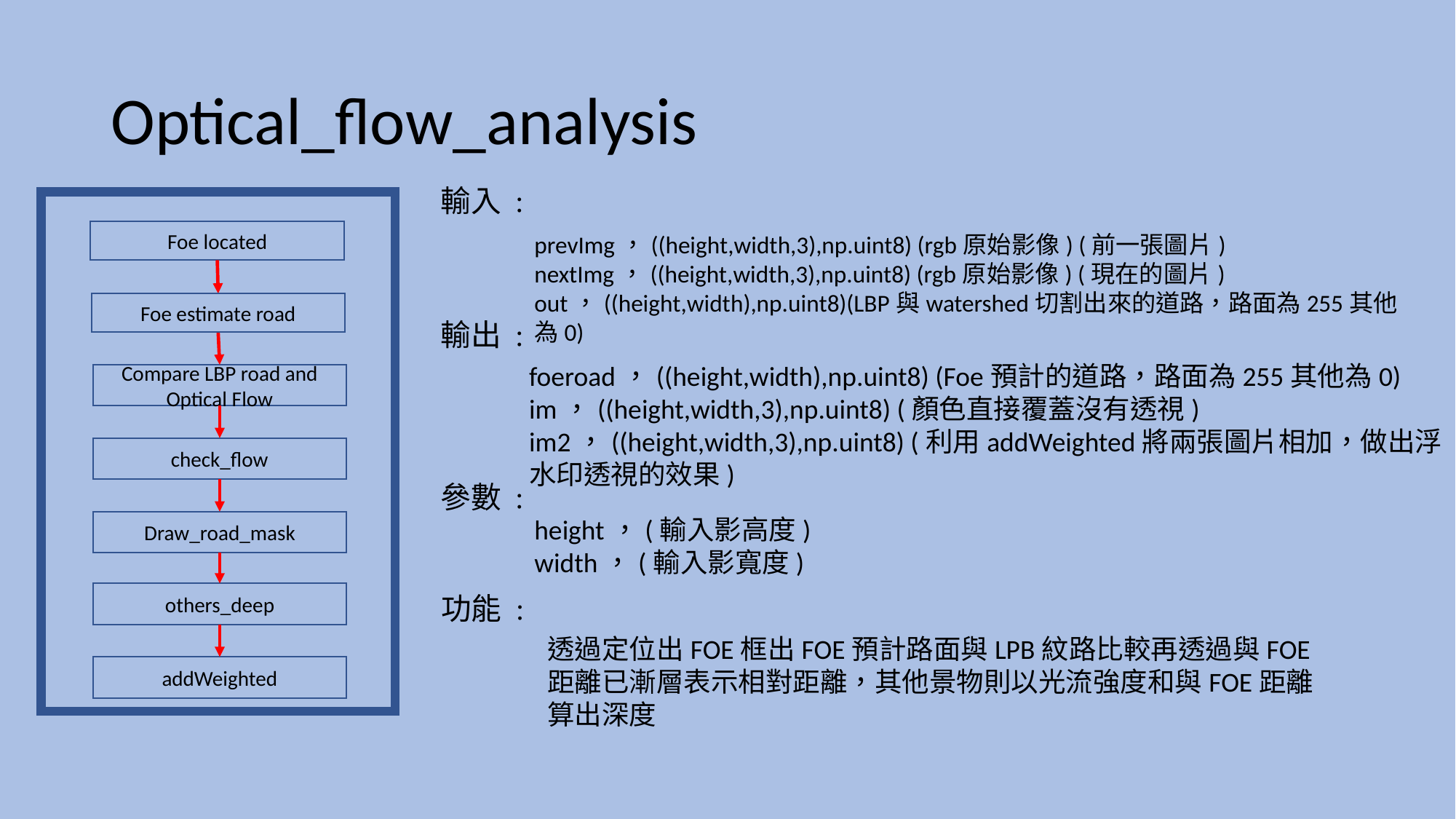

# Optical_flow_analysis
輸入 :

Foe located
Foe estimate road
Compare LBP road and Optical Flow
check_flow
Draw_road_mask
others_deep
addWeighted
prevImg，((height,width,3),np.uint8) (rgb原始影像) (前一張圖片)
nextImg，((height,width,3),np.uint8) (rgb原始影像) (現在的圖片)
out，((height,width),np.uint8)(LBP與watershed切割出來的道路，路面為255其他為0)
輸出 :
foeroad，((height,width),np.uint8) (Foe預計的道路，路面為255其他為0)
im，((height,width,3),np.uint8) (顏色直接覆蓋沒有透視)
im2，((height,width,3),np.uint8) (利用addWeighted將兩張圖片相加，做出浮水印透視的效果)
參數 :
height，(輸入影高度)
width，(輸入影寬度)
功能 :
透過定位出FOE框出FOE預計路面與LPB紋路比較再透過與FOE距離已漸層表示相對距離，其他景物則以光流強度和與FOE距離算出深度